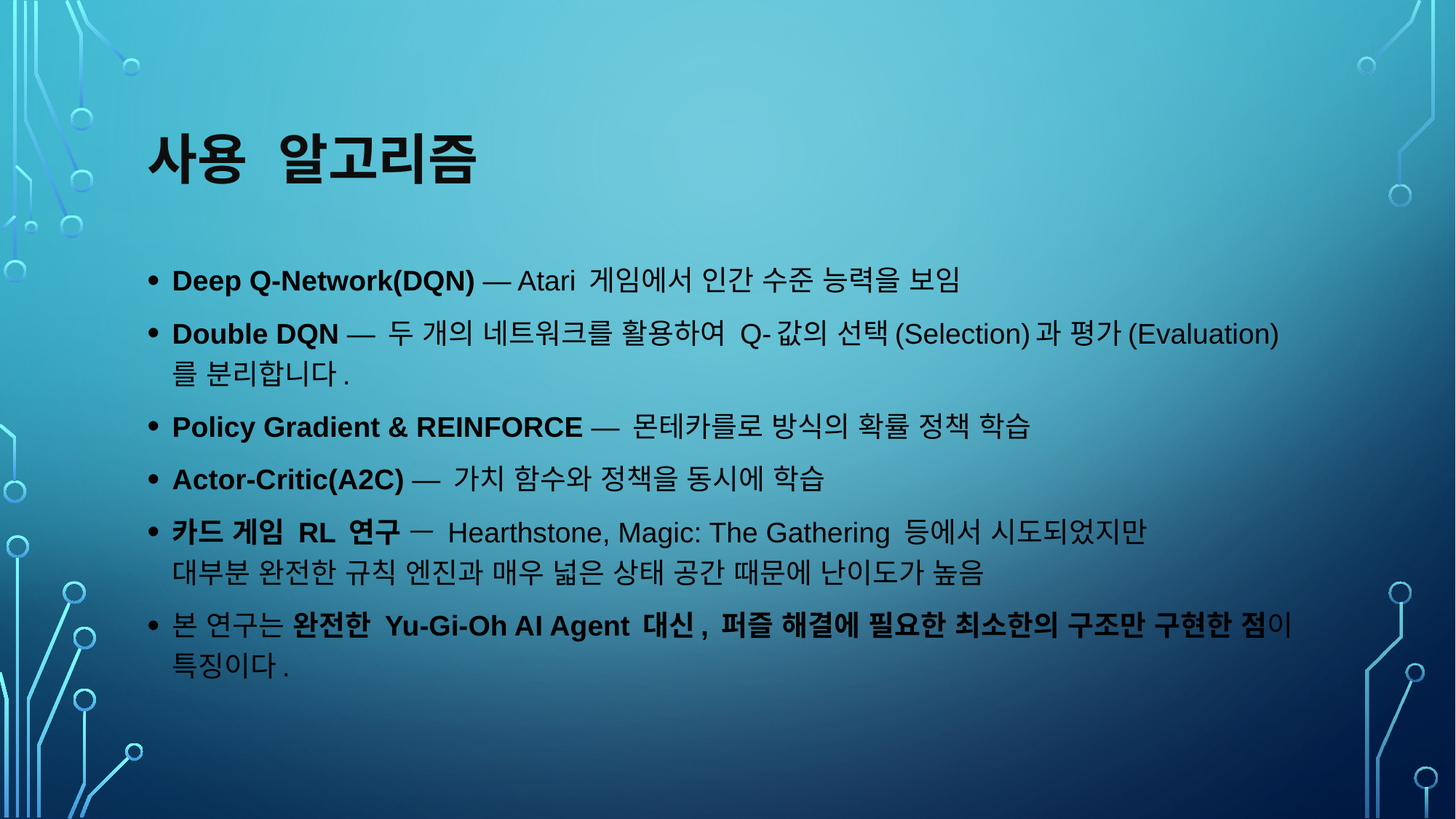

# 사용  알고리즘
Deep Q-Network(DQN) — Atari 게임에서 인간 수준 능력을 보임
Double DQN — 두 개의 네트워크를 활용하여 Q-값의 선택(Selection)과 평가(Evaluation)를 분리합니다.
Policy Gradient & REINFORCE — 몬테카를로 방식의 확률 정책 학습
Actor-Critic(A2C) — 가치 함수와 정책을 동시에 학습
카드 게임 RL 연구 — Hearthstone, Magic: The Gathering 등에서 시도되었지만
대부분 완전한 규칙 엔진과 매우 넓은 상태 공간 때문에 난이도가 높음
본 연구는 완전한 Yu-Gi-Oh AI Agent 대신, 퍼즐 해결에 필요한 최소한의 구조만 구현한 점이 특징이다.